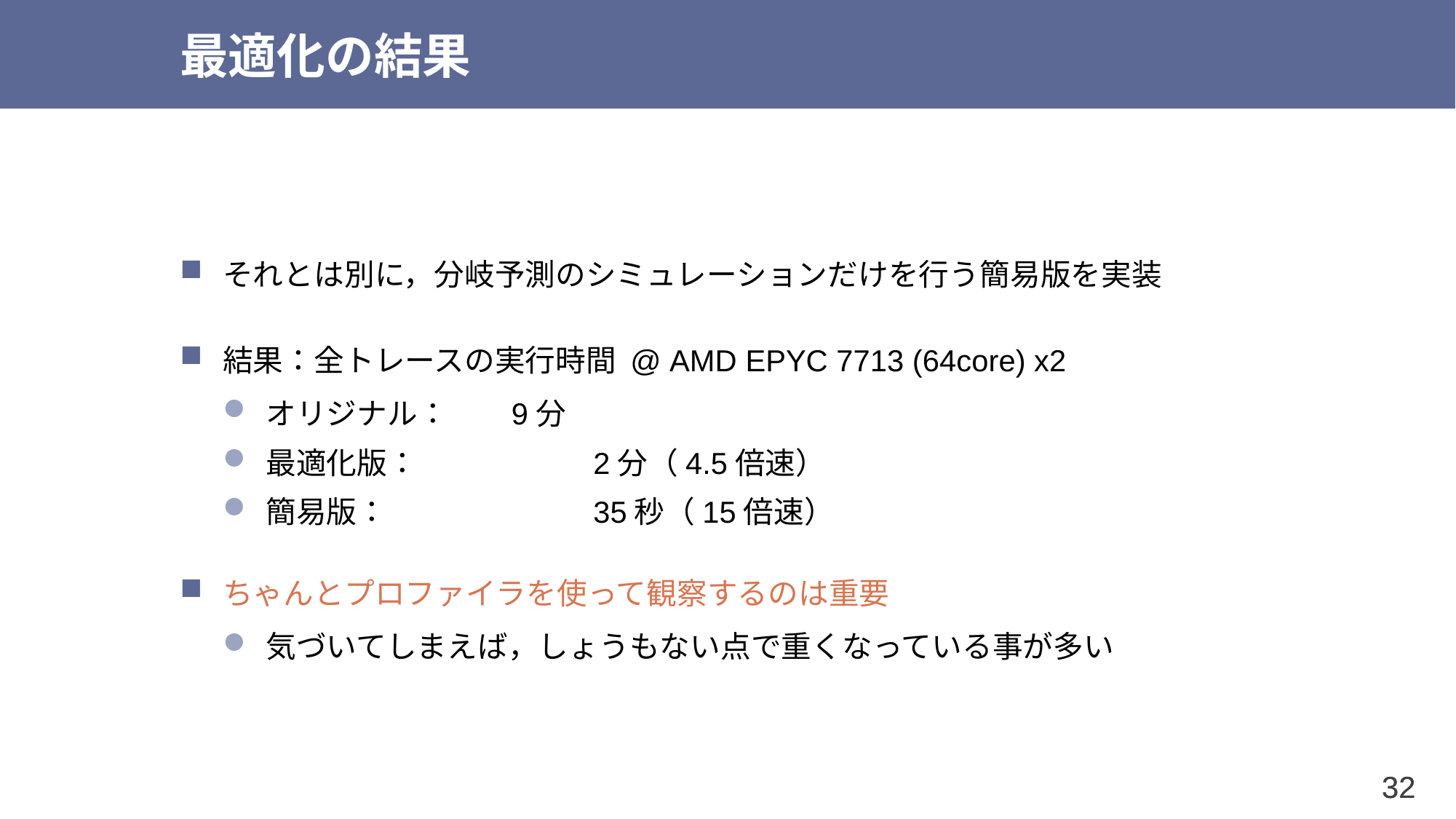

# 最適化の結果
それとは別に，分岐予測のシミュレーションだけを行う簡易版を実装
結果：全トレースの実行時間 @ AMD EPYC 7713 (64core) x2
オリジナル：	9分
最適化版：		2分（4.5倍速）
簡易版：		35秒（15倍速）
ちゃんとプロファイラを使って観察するのは重要
気づいてしまえば，しょうもない点で重くなっている事が多い